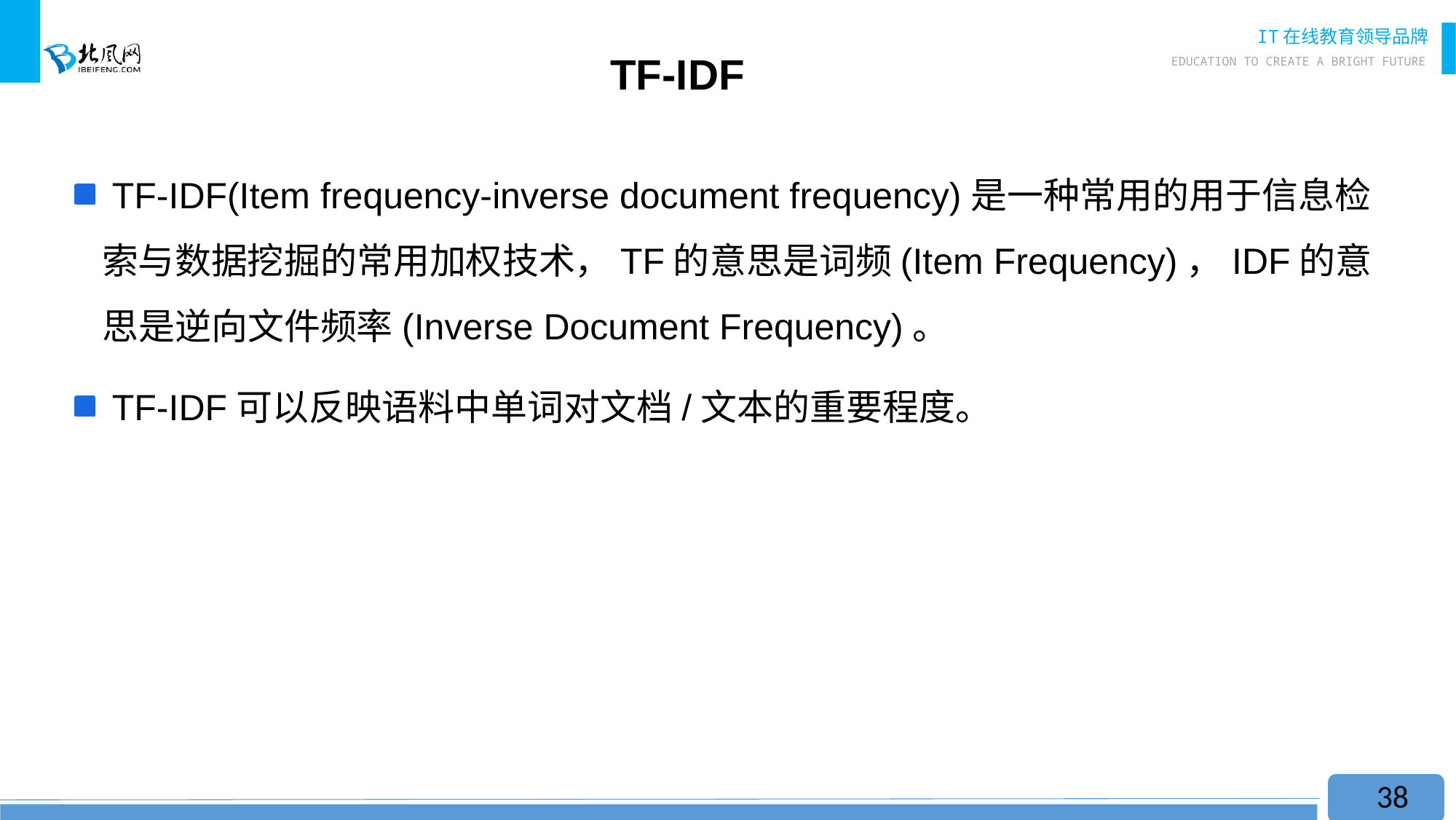

# TF-IDF
 TF-IDF(Item frequency-inverse document frequency)是一种常用的用于信息检索与数据挖掘的常用加权技术，TF的意思是词频(Item Frequency)，IDF的意思是逆向文件频率(Inverse Document Frequency)。
 TF-IDF可以反映语料中单词对文档/文本的重要程度。